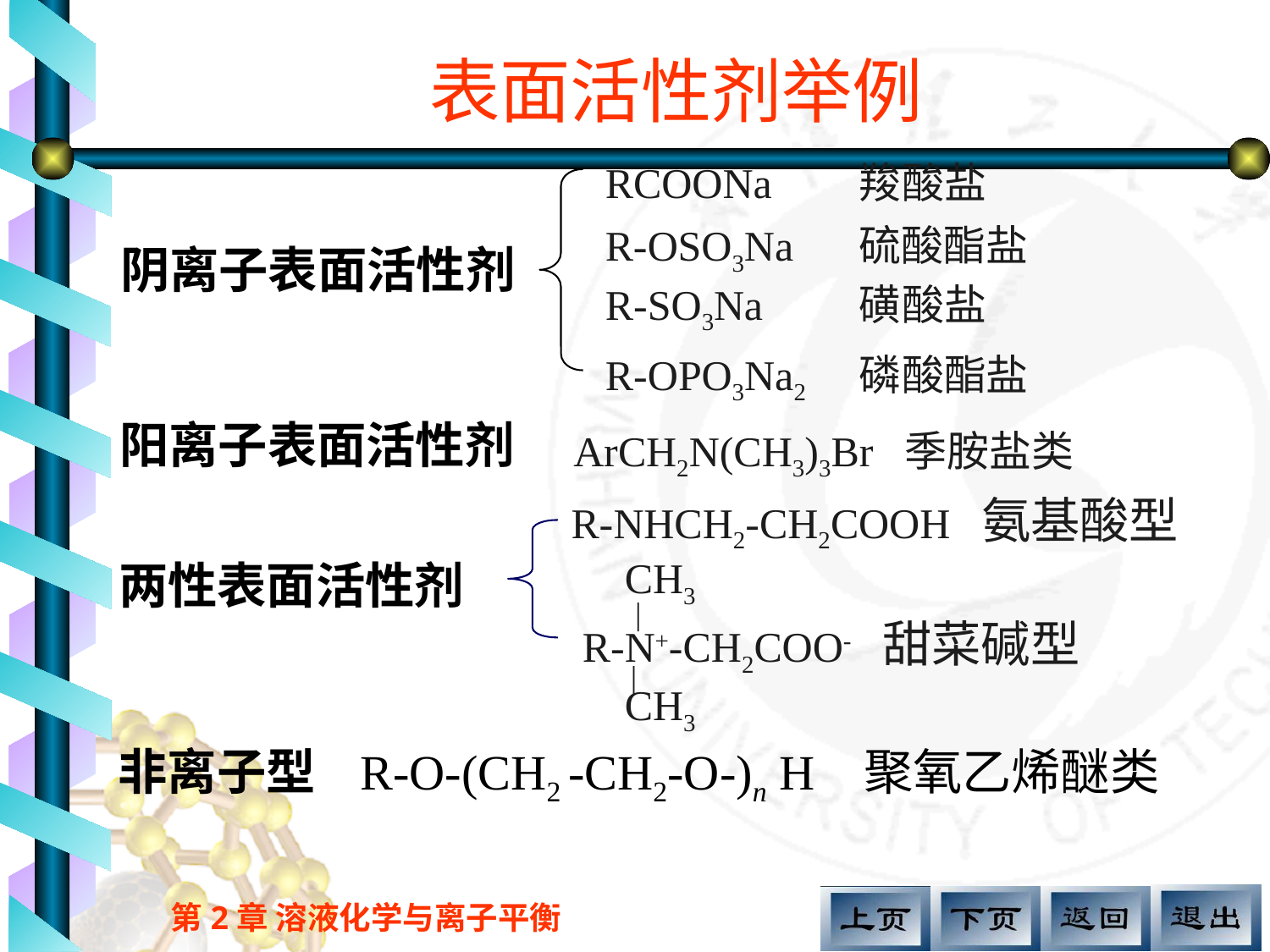

# 表面活性剂举例
RCOONa	羧酸盐

R-OSO3Na	硫酸酯盐
R-SO3Na	磺酸盐
R-OPO3Na2	磷酸酯盐
阴离子表面活性剂
阳离子表面活性剂
ArCH2N(CH3)3Br  季胺盐类
R-NHCH2-CH2COOH  氨基酸型

两性表面活性剂
    CH3
     |
R-N+-CH2COO-  甜菜碱型
      |
    CH3
非离子型   R-O-(CH2 -CH2-O-)n H   聚氧乙烯醚类